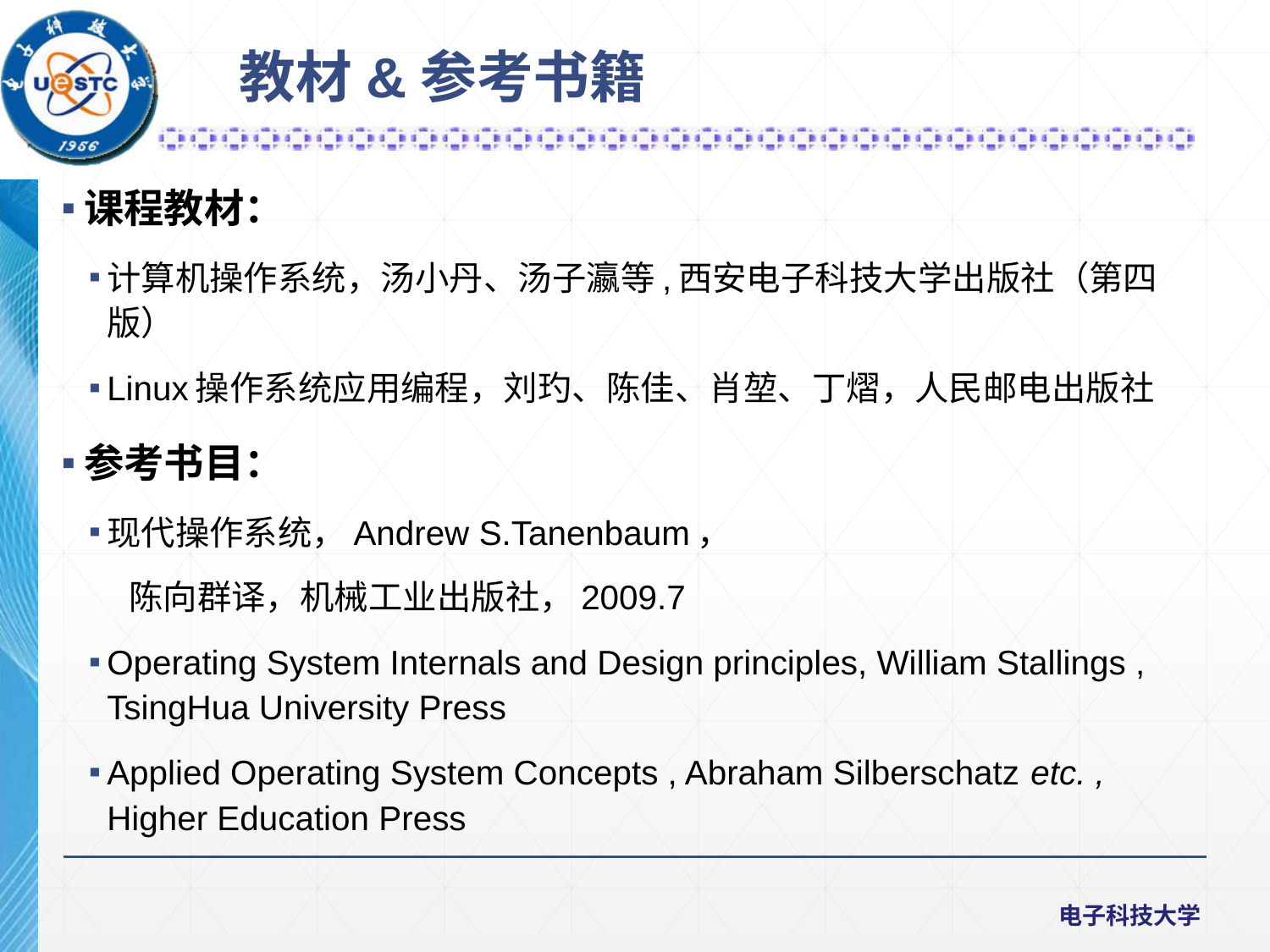

教材&参考书籍
课程教材：
计算机操作系统，汤小丹、汤子瀛等,西安电子科技大学出版社（第四版）
Linux操作系统应用编程，刘玓、陈佳、肖堃、丁熠，人民邮电出版社
参考书目：
现代操作系统，Andrew S.Tanenbaum，
  陈向群译，机械工业出版社，2009.7
Operating System Internals and Design principles, William Stallings , TsingHua University Press
Applied Operating System Concepts , Abraham Silberschatz etc. , Higher Education Press